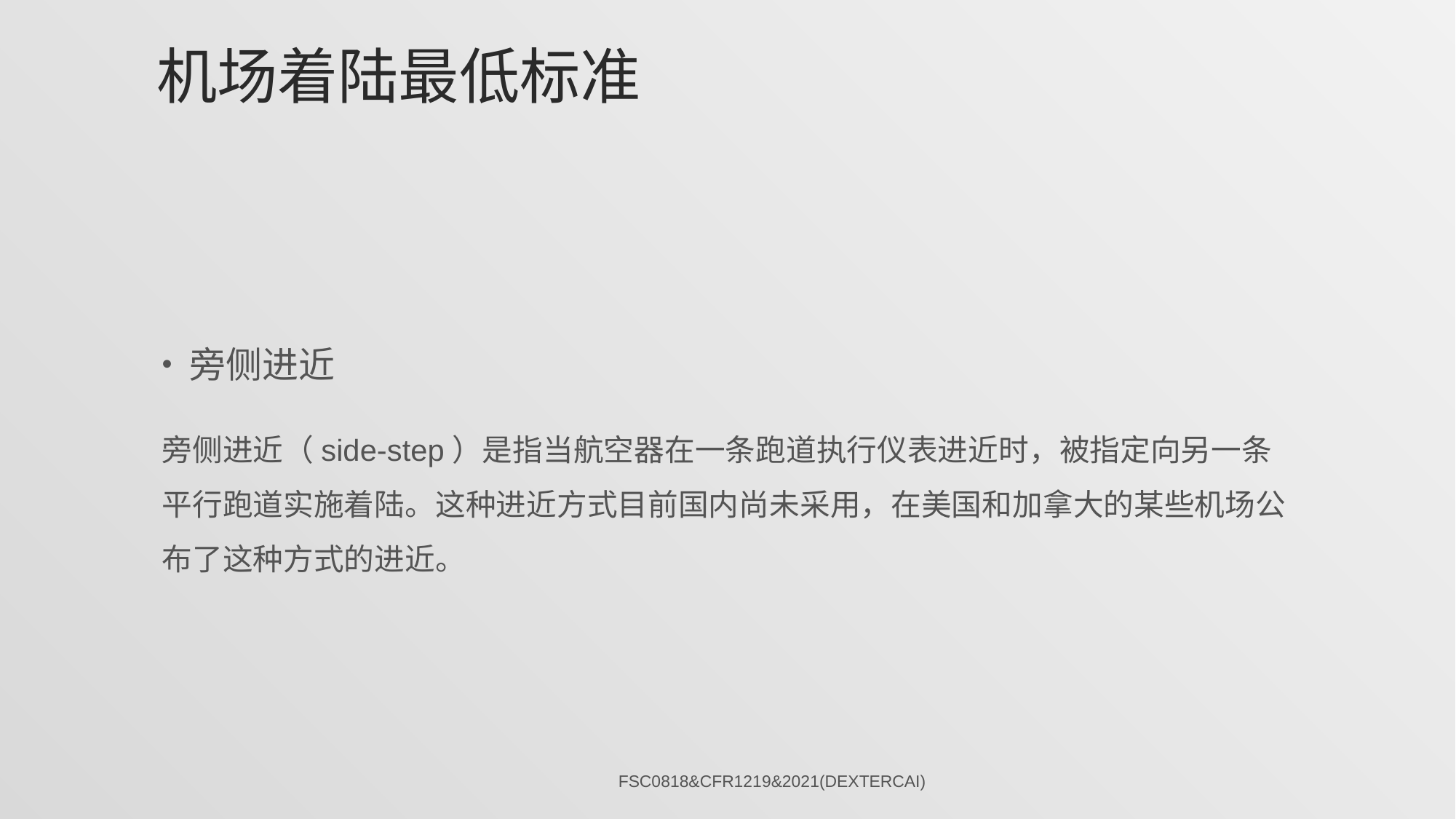

# 机场着陆最低标准
旁侧进近
旁侧进近（side-step）是指当航空器在一条跑道执行仪表进近时，被指定向另一条平行跑道实施着陆。这种进近方式目前国内尚未采用，在美国和加拿大的某些机场公布了这种方式的进近。

FSC0818&CFR1219&2021(DexterCai)